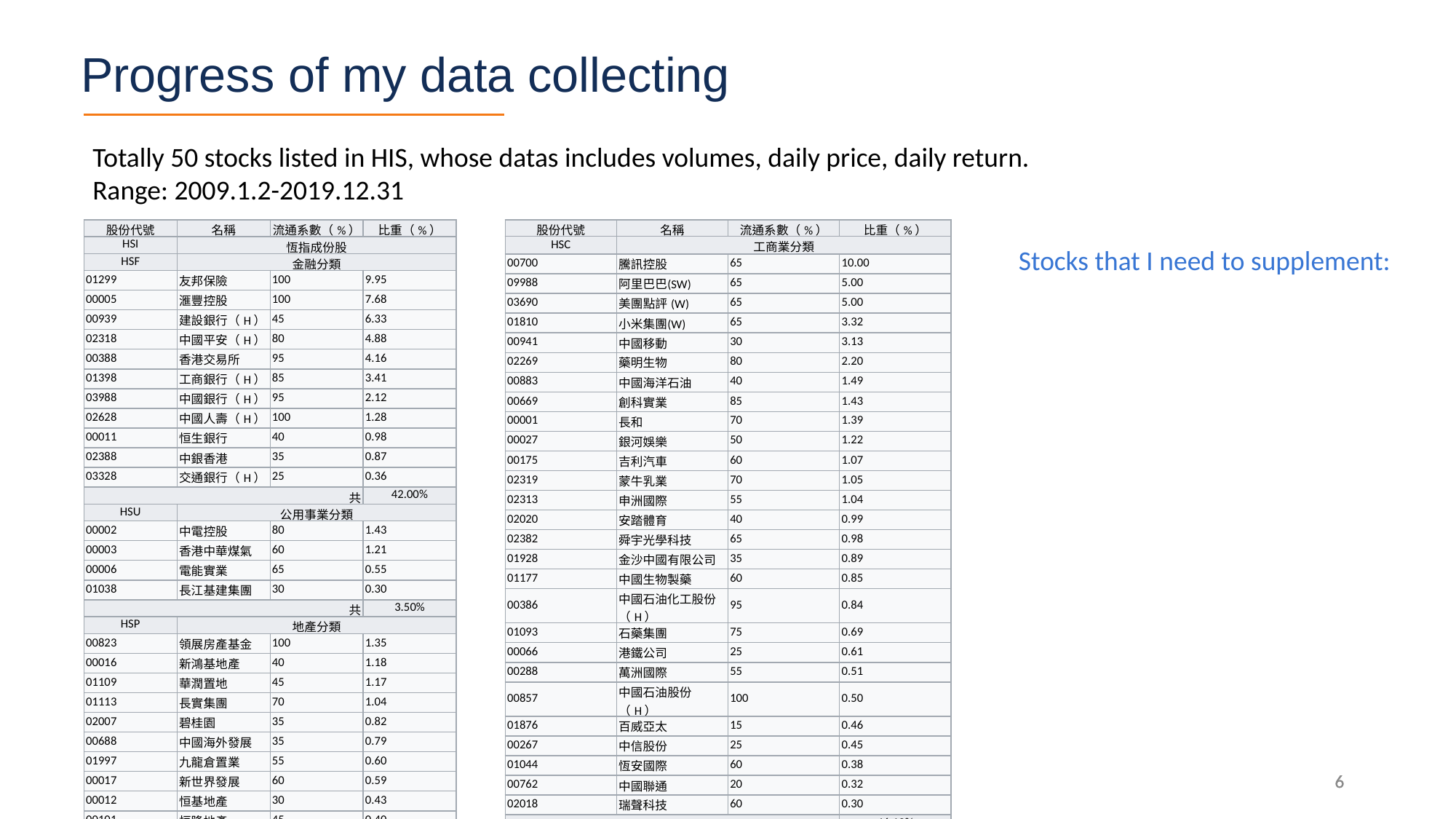

Progress of my data collecting
Totally 50 stocks listed in HIS, whose datas includes volumes, daily price, daily return.
Range: 2009.1.2-2019.12.31
| 股份代號 | 名稱 | 流通系數（%） | 比重（%） |
| --- | --- | --- | --- |
| HSI | 恆指成份股 |  |  |
| HSF | 金融分類 |  |  |
| 01299 | 友邦保險 | 100 | 9.95 |
| 00005 | 滙豐控股 | 100 | 7.68 |
| 00939 | 建設銀行（H） | 45 | 6.33 |
| 02318 | 中國平安（H） | 80 | 4.88 |
| 00388 | 香港交易所 | 95 | 4.16 |
| 01398 | 工商銀行（H） | 85 | 3.41 |
| 03988 | 中國銀行（H） | 95 | 2.12 |
| 02628 | 中國人壽（H） | 100 | 1.28 |
| 00011 | 恒生銀行 | 40 | 0.98 |
| 02388 | 中銀香港 | 35 | 0.87 |
| 03328 | 交通銀行（H） | 25 | 0.36 |
| 共 |  |  | 42.00% |
| HSU | 公用事業分類 |  |  |
| 00002 | 中電控股 | 80 | 1.43 |
| 00003 | 香港中華煤氣 | 60 | 1.21 |
| 00006 | 電能實業 | 65 | 0.55 |
| 01038 | 長江基建集團 | 30 | 0.30 |
| 共 |  |  | 3.50% |
| HSP | 地產分類 |  |  |
| 00823 | 領展房產基金 | 100 | 1.35 |
| 00016 | 新鴻基地產 | 40 | 1.18 |
| 01109 | 華潤置地 | 45 | 1.17 |
| 01113 | 長實集團 | 70 | 1.04 |
| 02007 | 碧桂園 | 35 | 0.82 |
| 00688 | 中國海外發展 | 35 | 0.79 |
| 01997 | 九龍倉置業 | 55 | 0.60 |
| 00017 | 新世界發展 | 60 | 0.59 |
| 00012 | 恒基地產 | 30 | 0.43 |
| 00101 | 恒隆地產 | 45 | 0.40 |
| 共 |  |  | 8.37% |
| 股份代號 | 名稱 | 流通系數（%） | 比重（%） |
| --- | --- | --- | --- |
| HSC | 工商業分類 |  |  |
| --- | --- | --- | --- |
| 00700 | 騰訊控股 | 65 | 10.00 |
| 09988 | 阿里巴巴(SW) | 65 | 5.00 |
| 03690 | 美團點評(W) | 65 | 5.00 |
| 01810 | 小米集團(W) | 65 | 3.32 |
| 00941 | 中國移動 | 30 | 3.13 |
| 02269 | 藥明生物 | 80 | 2.20 |
| 00883 | 中國海洋石油 | 40 | 1.49 |
| 00669 | 創科實業 | 85 | 1.43 |
| 00001 | 長和 | 70 | 1.39 |
| 00027 | 銀河娛樂 | 50 | 1.22 |
| 00175 | 吉利汽車 | 60 | 1.07 |
| 02319 | 蒙牛乳業 | 70 | 1.05 |
| 02313 | 申洲國際 | 55 | 1.04 |
| 02020 | 安踏體育 | 40 | 0.99 |
| 02382 | 舜宇光學科技 | 65 | 0.98 |
| 01928 | 金沙中國有限公司 | 35 | 0.89 |
| 01177 | 中國生物製藥 | 60 | 0.85 |
| 00386 | 中國石油化工股份（H） | 95 | 0.84 |
| 01093 | 石藥集團 | 75 | 0.69 |
| 00066 | 港鐵公司 | 25 | 0.61 |
| 00288 | 萬洲國際 | 55 | 0.51 |
| 00857 | 中國石油股份（H） | 100 | 0.50 |
| 01876 | 百威亞太 | 15 | 0.46 |
| 00267 | 中信股份 | 25 | 0.45 |
| 01044 | 恆安國際 | 60 | 0.38 |
| 00762 | 中國聯通 | 20 | 0.32 |
| 02018 | 瑞聲科技 | 60 | 0.30 |
| 共 |  |  | 46.12% |
| 總/ |  |  | 100% |
Stocks that I need to supplement:
6
6
6